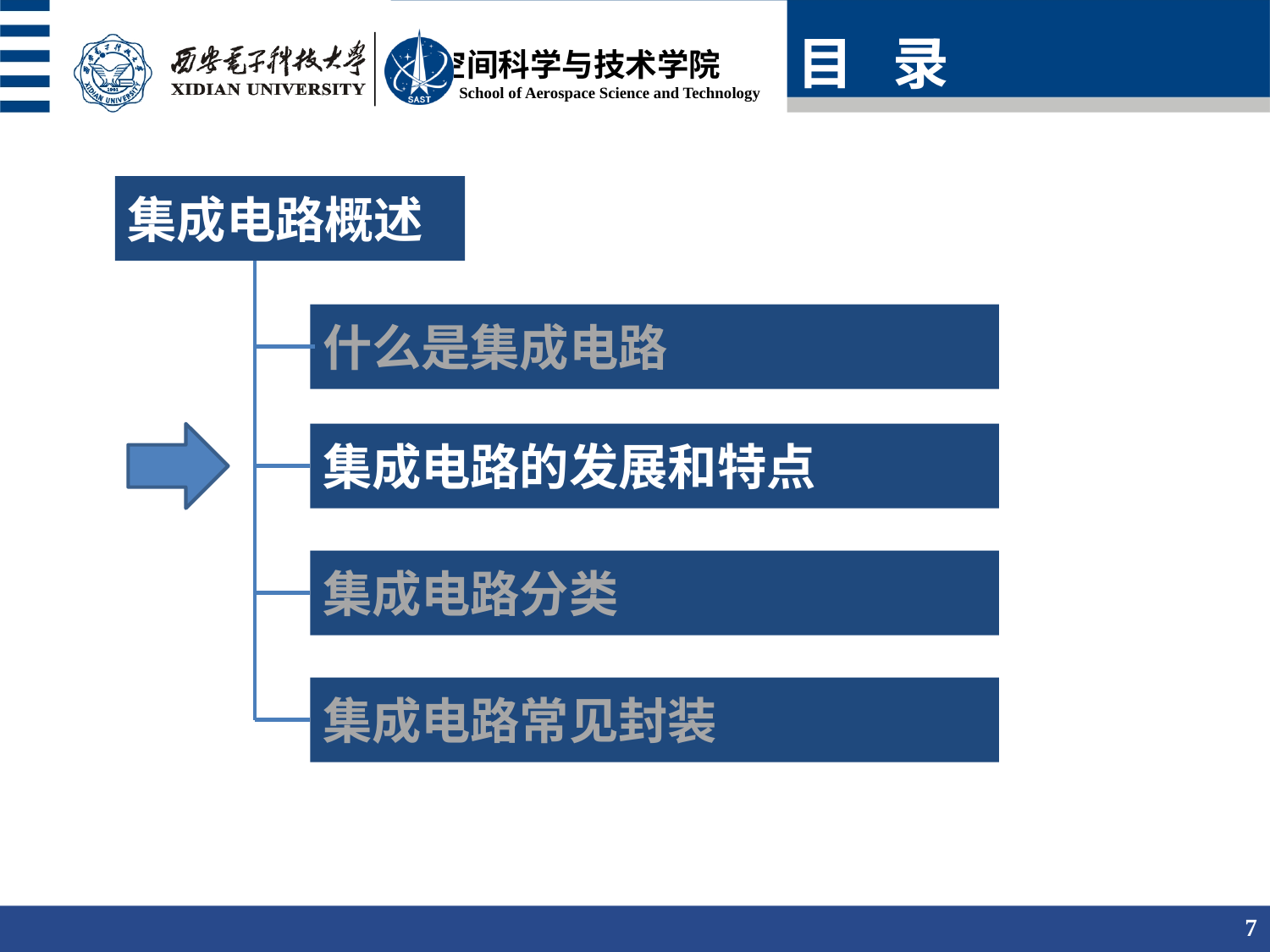

目   录
集成电路概述
什么是集成电路

集成电路的发展和特点
集成电路分类
集成电路常见封装